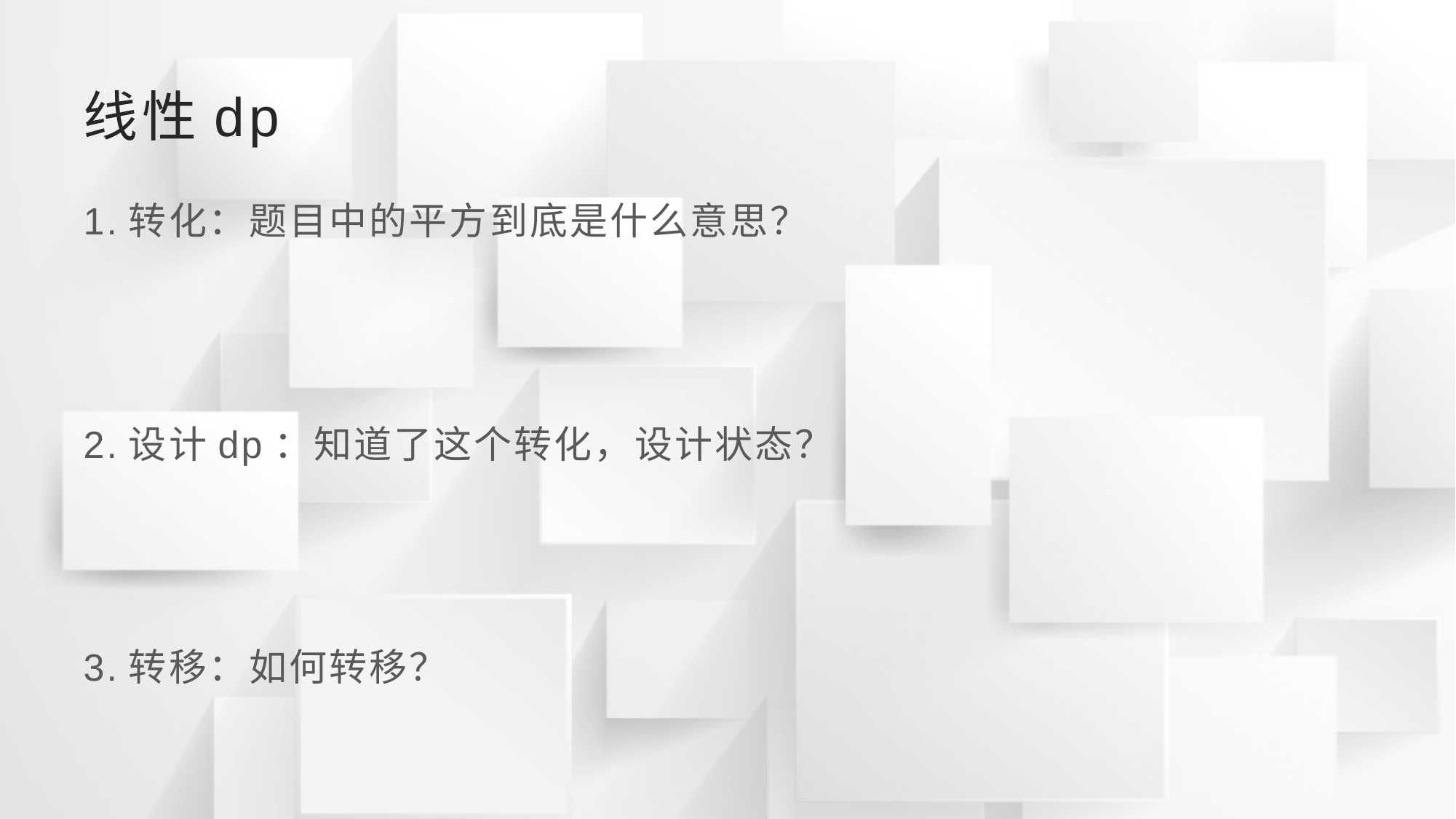

# 线性dp
1.转化：题目中的平方到底是什么意思？

2.设计dp：知道了这个转化，设计状态？

3.转移：如何转移？